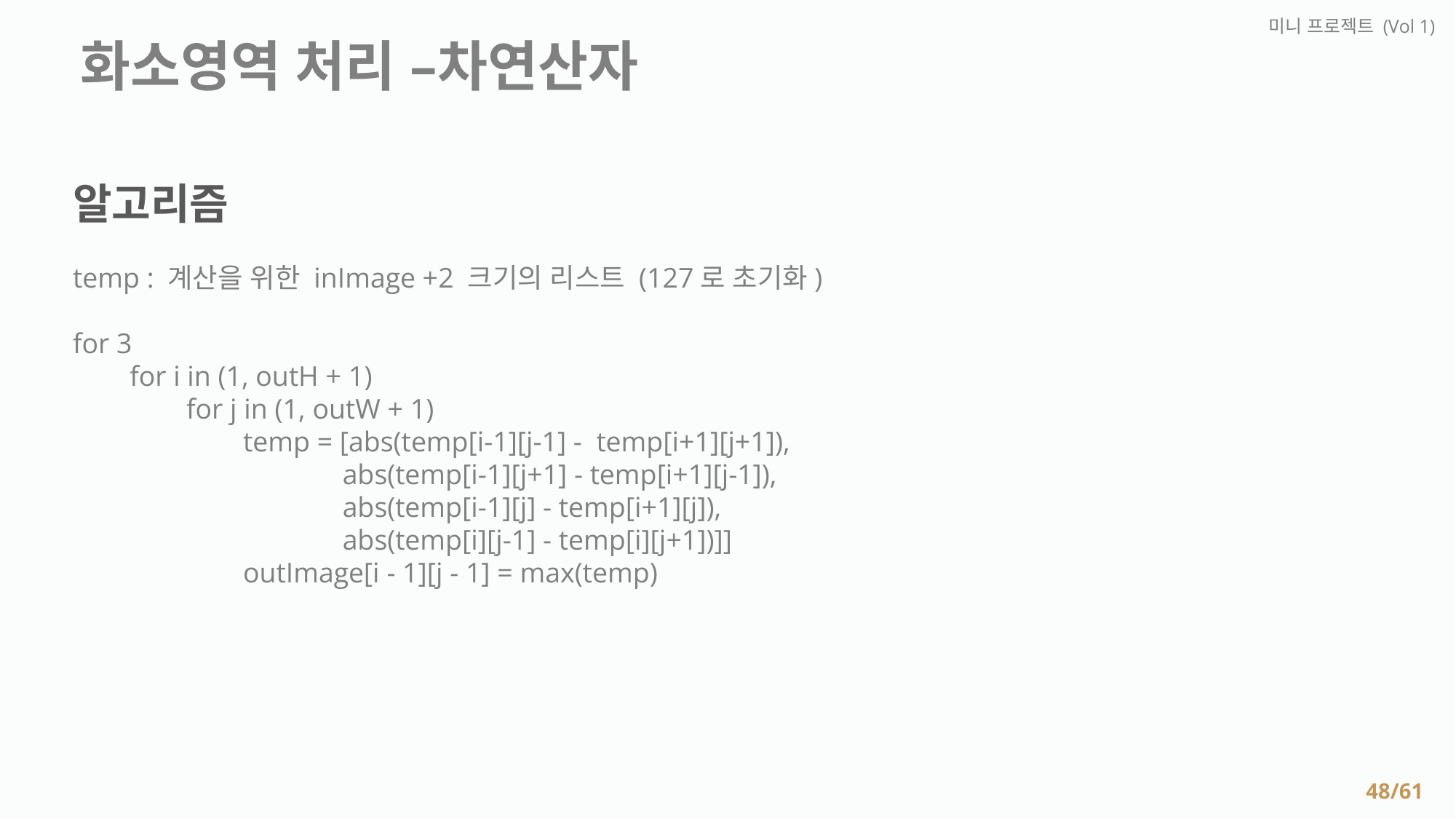

미니 프로젝트 (Vol 1)
    화소영역 처리 –차연산자
알고리즘

temp : 계산을 위한 inImage +2 크기의 리스트 (127로 초기화)

for 3
        for i in (1, outH + 1)
                for j in (1, outW + 1)
                        temp = [abs(temp[i-1][j-1] -  temp[i+1][j+1]),
                                      abs(temp[i-1][j+1] - temp[i+1][j-1]),
                                      abs(temp[i-1][j] - temp[i+1][j]),
                                      abs(temp[i][j-1] - temp[i][j+1])]]
                        outImage[i - 1][j - 1] = max(temp)
48/61